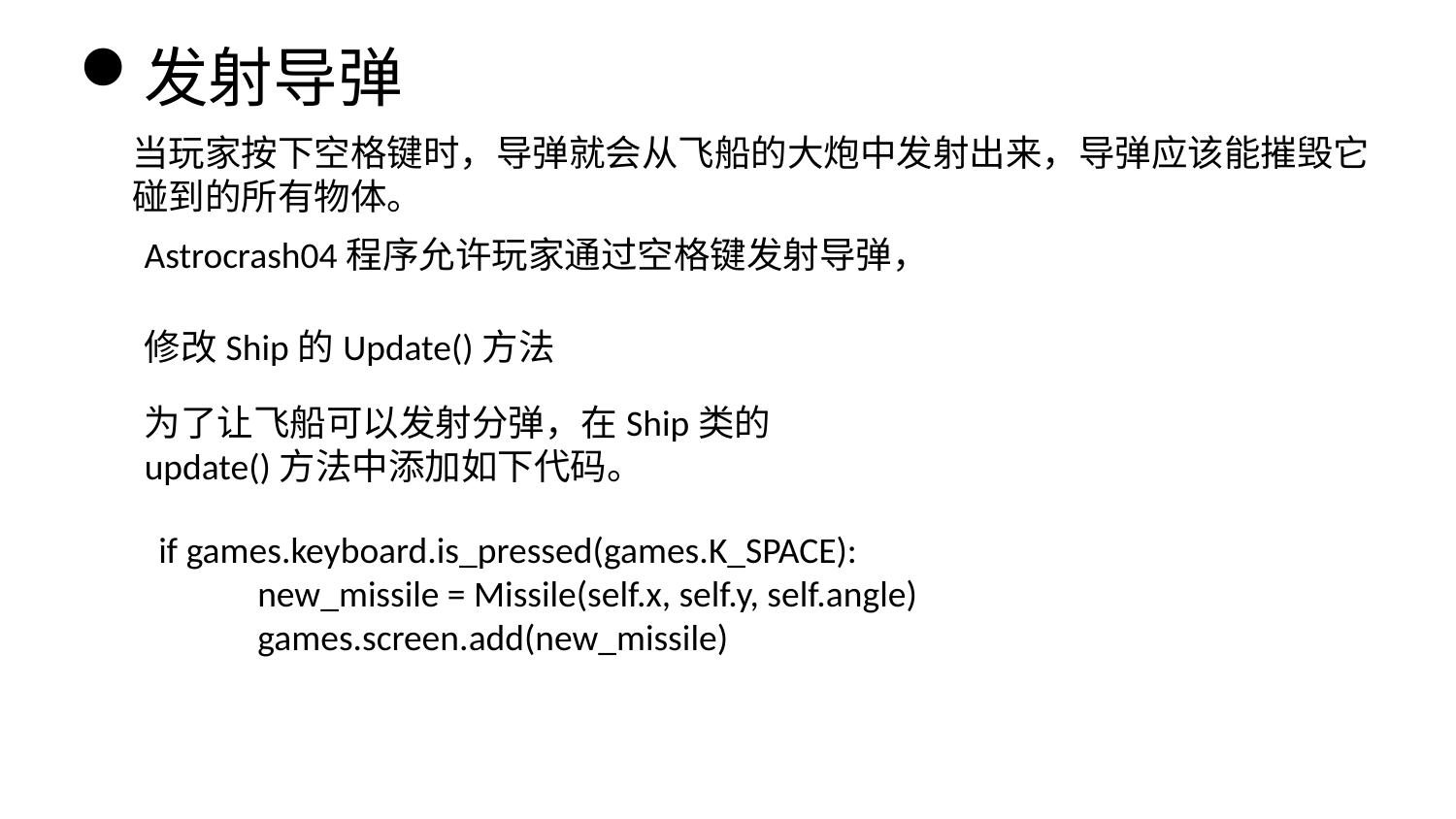

发射导弹
当玩家按下空格键时，导弹就会从飞船的大炮中发射出来，导弹应该能摧毁它碰到的所有物体。

Astrocrash04程序允许玩家通过空格键发射导弹，
修改Ship的Update()方法
为了让飞船可以发射分弹，在Ship类的update()方法中添加如下代码。
if games.keyboard.is_pressed(games.K_SPACE):
            new_missile = Missile(self.x, self.y, self.angle)
            games.screen.add(new_missile)
15